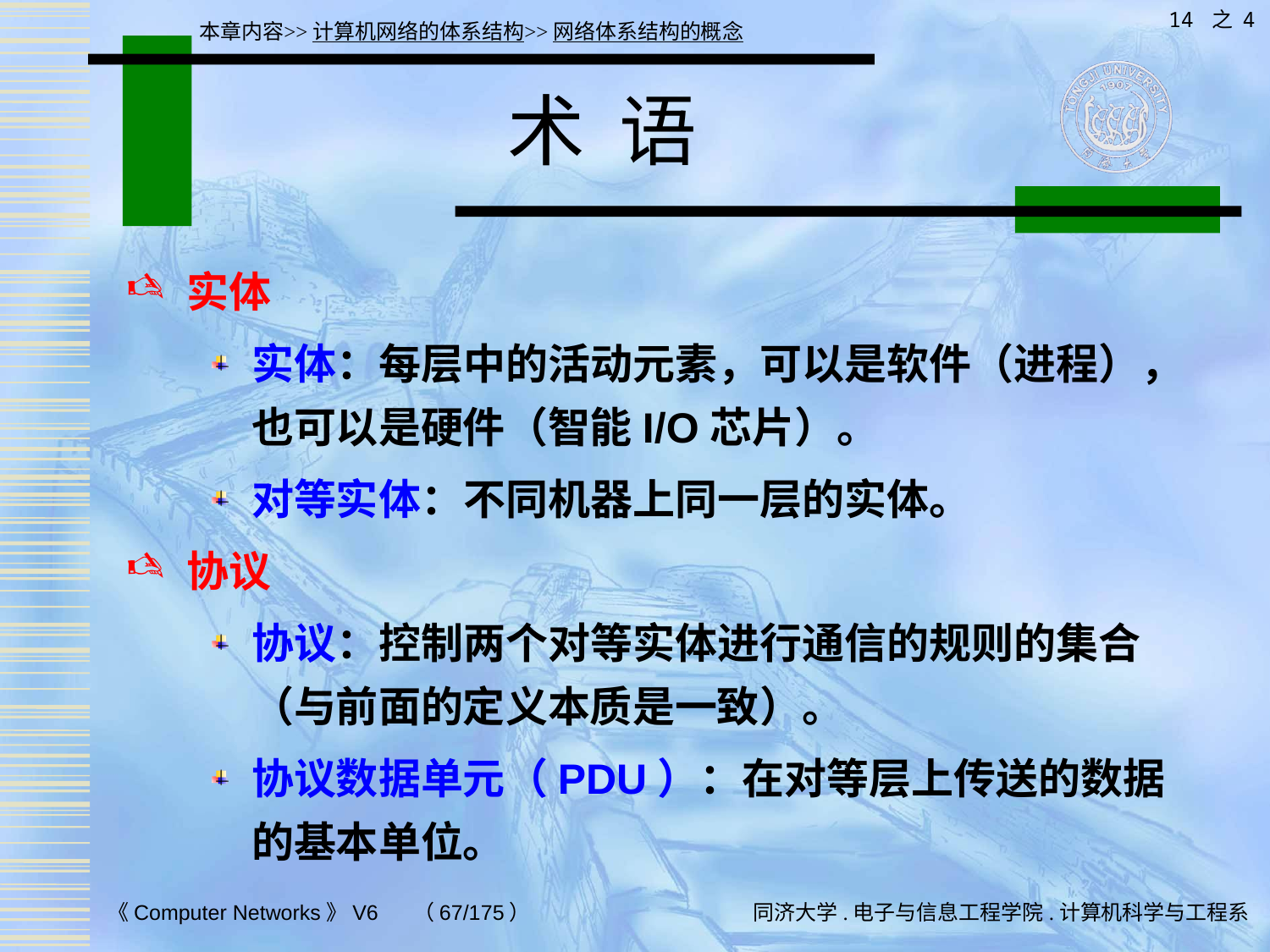

14 之 4
本章内容>>计算机网络的体系结构>>网络体系结构的概念
# 术  语
实体
实体：每层中的活动元素，可以是软件（进程），也可以是硬件（智能I/O芯片）。
对等实体：不同机器上同一层的实体。
协议
协议：控制两个对等实体进行通信的规则的集合（与前面的定义本质是一致）。
协议数据单元（PDU）：在对等层上传送的数据的基本单位。